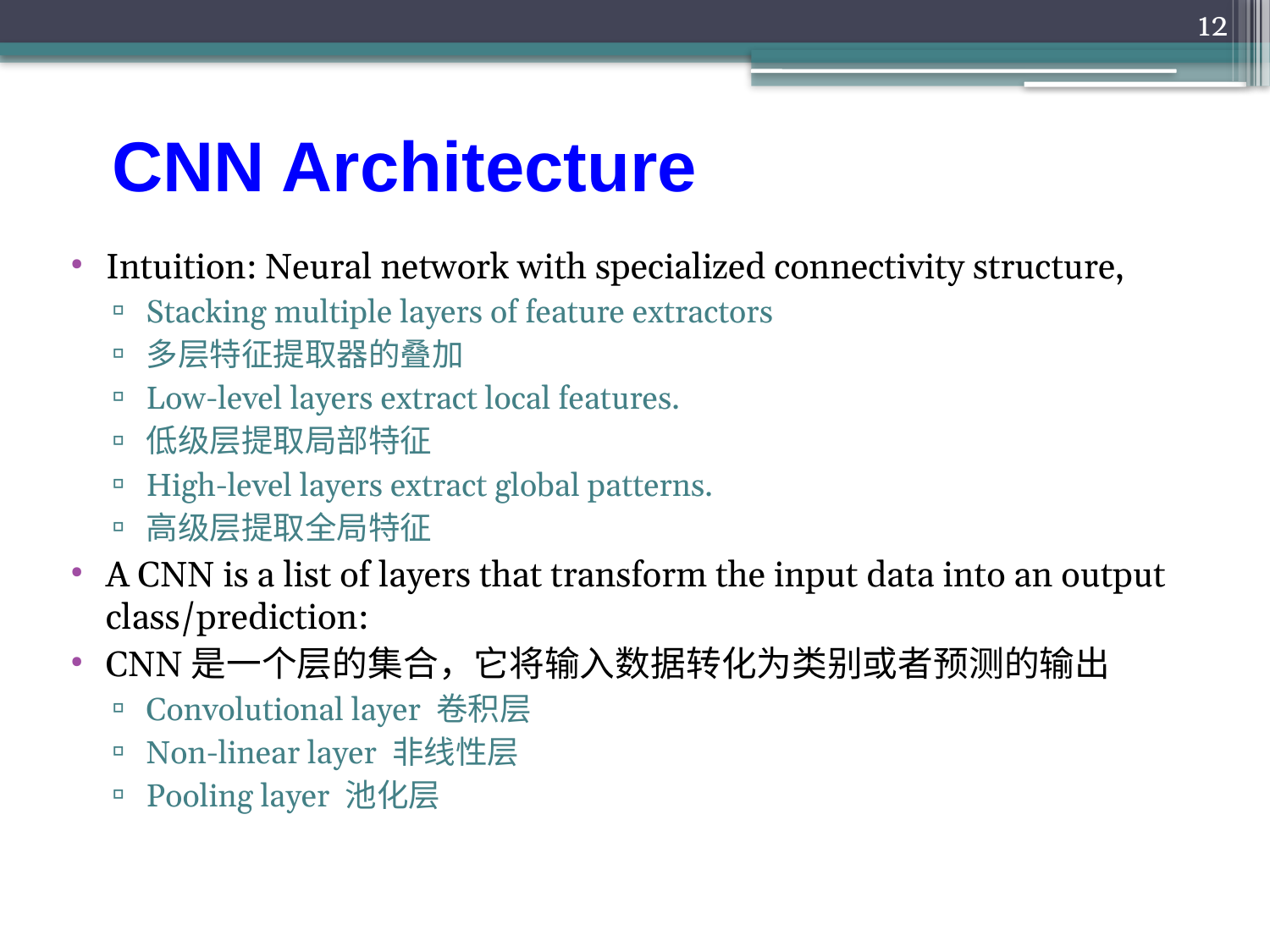

12
# CNN Architecture
Intuition: Neural network with specialized connectivity structure,
Stacking multiple layers of feature extractors
多层特征提取器的叠加
Low-level layers extract local features.
低级层提取局部特征
High-level layers extract global patterns.
高级层提取全局特征
A CNN is a list of layers that transform the input data into an output class/prediction:
CNN是一个层的集合，它将输入数据转化为类别或者预测的输出
Convolutional layer 卷积层
Non-linear layer 非线性层
Pooling layer 池化层